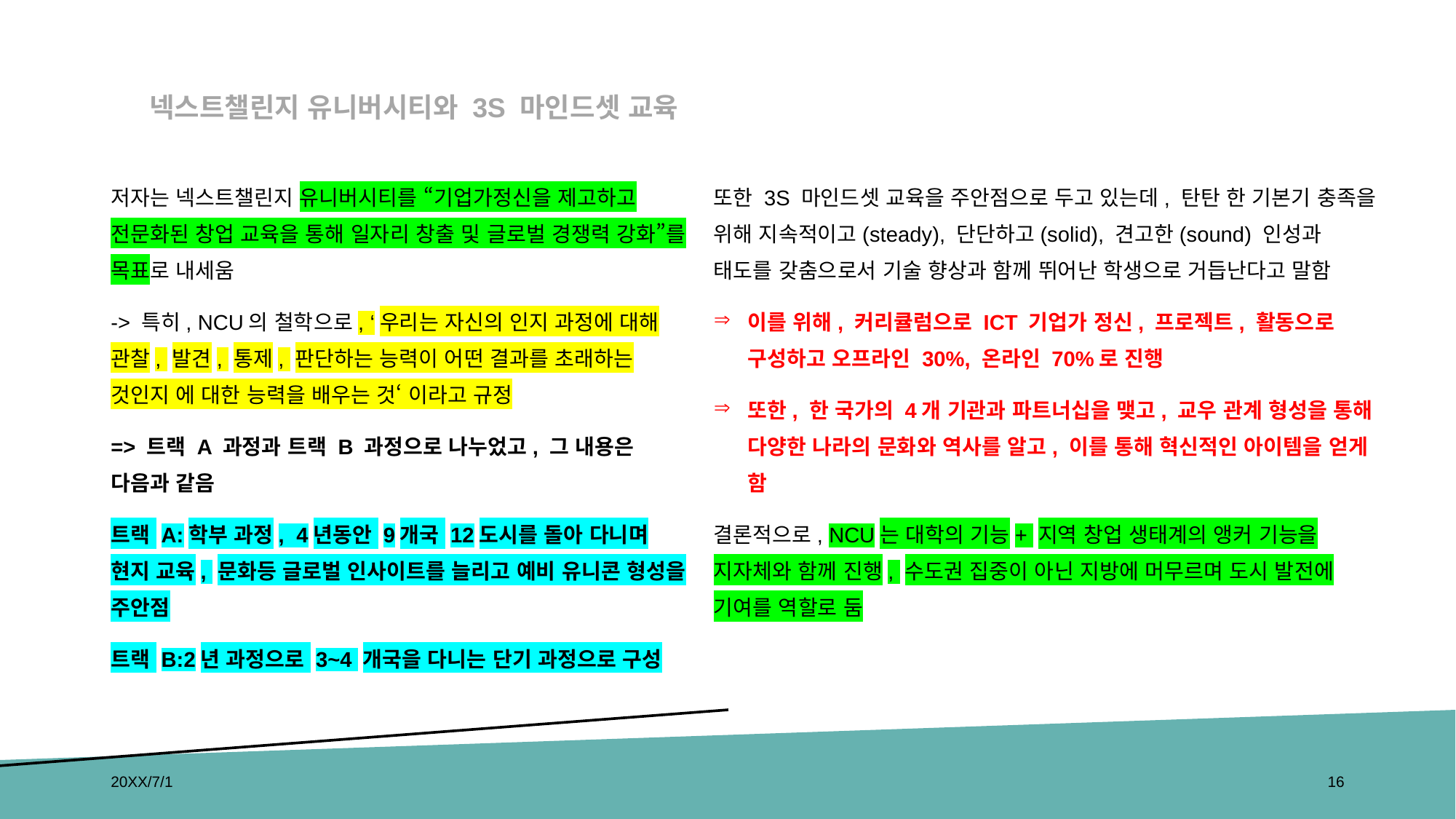

넥스트챌린지 유니버시티와 3S 마인드셋 교육
저자는 넥스트챌린지 유니버시티를 “기업가정신을 제고하고 전문화된 창업 교육을 통해 일자리 창출 및 글로벌 경쟁력 강화”를 목표로 내세움
-> 특히, NCU의 철학으로, ‘우리는 자신의 인지 과정에 대해 관찰, 발견, 통제, 판단하는 능력이 어떤 결과를 초래하는 것인지 에 대한 능력을 배우는 것‘ 이라고 규정
=> 트랙 A 과정과 트랙 B 과정으로 나누었고, 그 내용은 다음과 같음
트랙 A:학부 과정,  4년동안 9개국 12도시를 돌아 다니며 현지 교육, 문화등 글로벌 인사이트를 늘리고 예비 유니콘 형성을 주안점
트랙 B:2년 과정으로 3~4 개국을 다니는 단기 과정으로 구성

또한 3S 마인드셋 교육을 주안점으로 두고 있는데, 탄탄 한 기본기 충족을 위해 지속적이고(steady), 단단하고(solid), 견고한(sound) 인성과 태도를 갖춤으로서 기술 향상과 함께 뛰어난 학생으로 거듭난다고 말함
이를 위해, 커리큘럼으로 ICT 기업가 정신, 프로젝트, 활동으로 구성하고 오프라인 30%, 온라인 70%로 진행
또한, 한 국가의 4개 기관과 파트너십을 맺고, 교우 관계 형성을 통해 다양한 나라의 문화와 역사를 알고, 이를 통해 혁신적인 아이템을 얻게 함
결론적으로, NCU는 대학의 기능+ 지역 창업 생태계의 앵커 기능을 지자체와 함께 진행, 수도권 집중이 아닌 지방에 머무르며 도시 발전에 기여를 역할로 둠
20XX/7/1
16